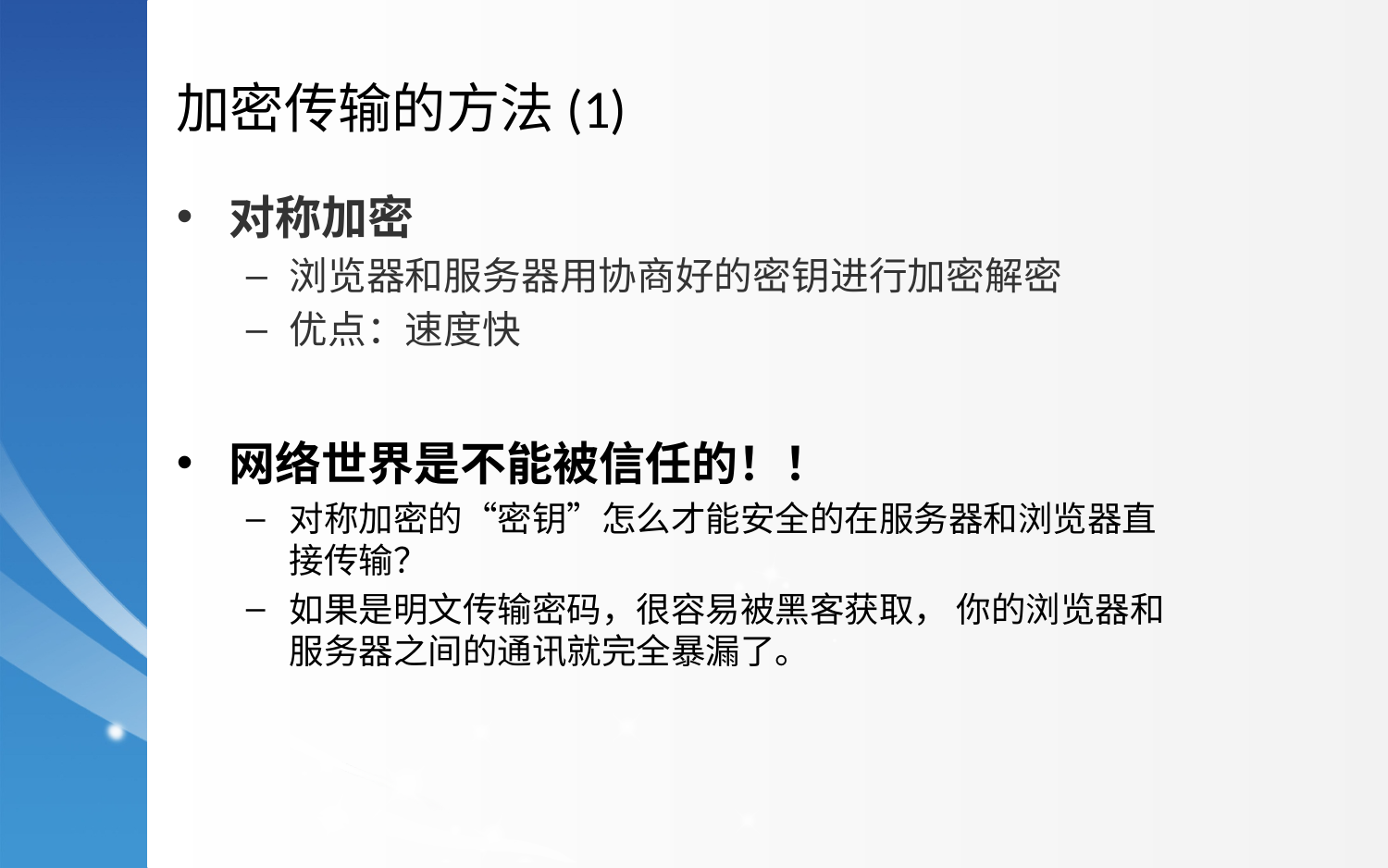

加密传输的方法(1)
对称加密
浏览器和服务器用协商好的密钥进行加密解密
优点：速度快

网络世界是不能被信任的！！
对称加密的“密钥”怎么才能安全的在服务器和浏览器直接传输？
如果是明文传输密码，很容易被黑客获取， 你的浏览器和服务器之间的通讯就完全暴漏了。